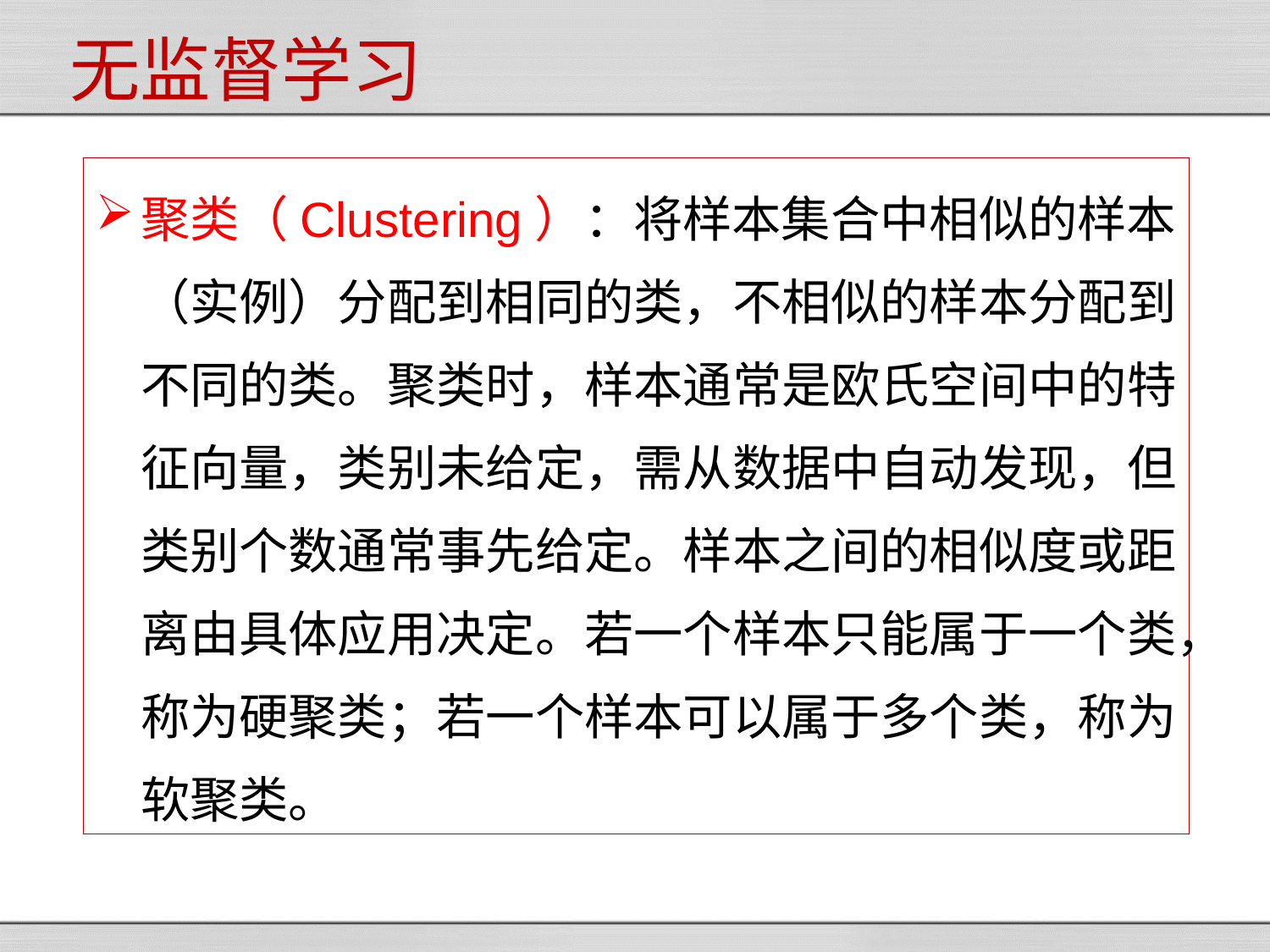

# 无监督学习
聚类（Clustering）：将样本集合中相似的样本（实例）分配到相同的类，不相似的样本分配到不同的类。聚类时，样本通常是欧氏空间中的特征向量，类别未给定，需从数据中自动发现，但类别个数通常事先给定。样本之间的相似度或距离由具体应用决定。若一个样本只能属于一个类，称为硬聚类；若一个样本可以属于多个类，称为软聚类。